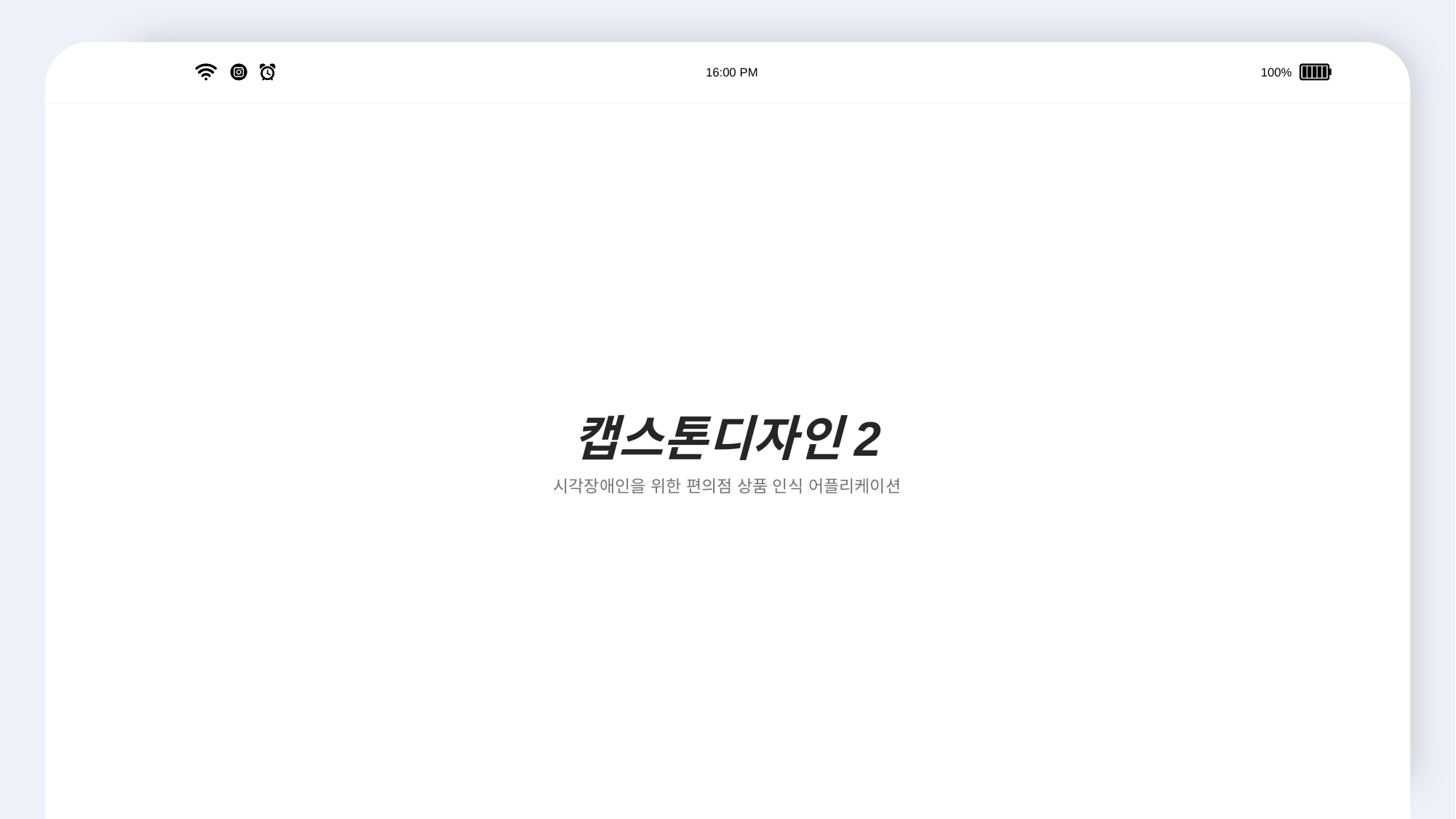

캡스톤디자인2
시각장애인을 위한 편의점 상품 인식 어플리케이션

16:00 PM
100%